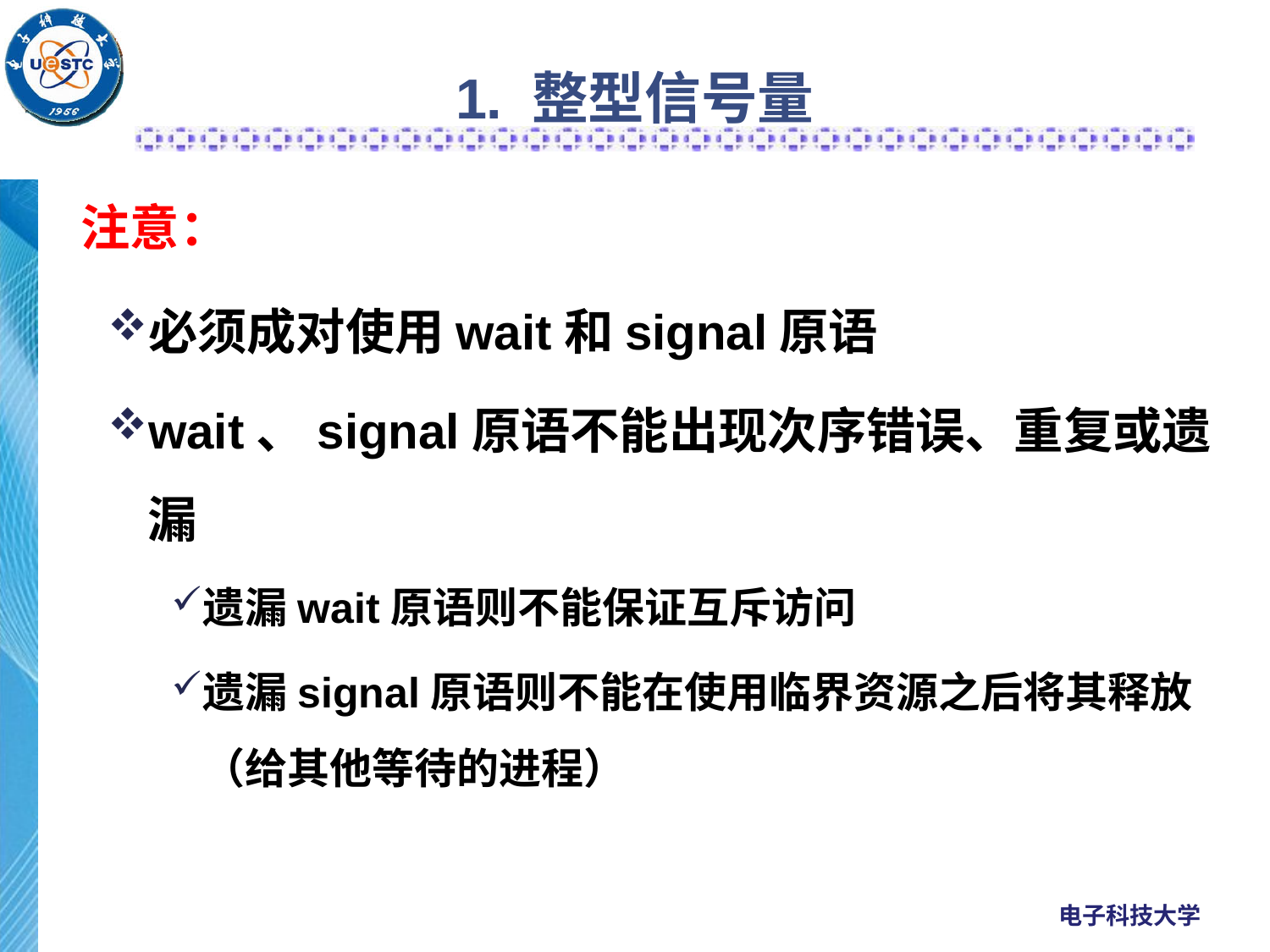

1. 整型信号量
# 注意：
必须成对使用wait和signal原语
wait、signal原语不能出现次序错误、重复或遗漏
遗漏wait原语则不能保证互斥访问
遗漏signal原语则不能在使用临界资源之后将其释放（给其他等待的进程）